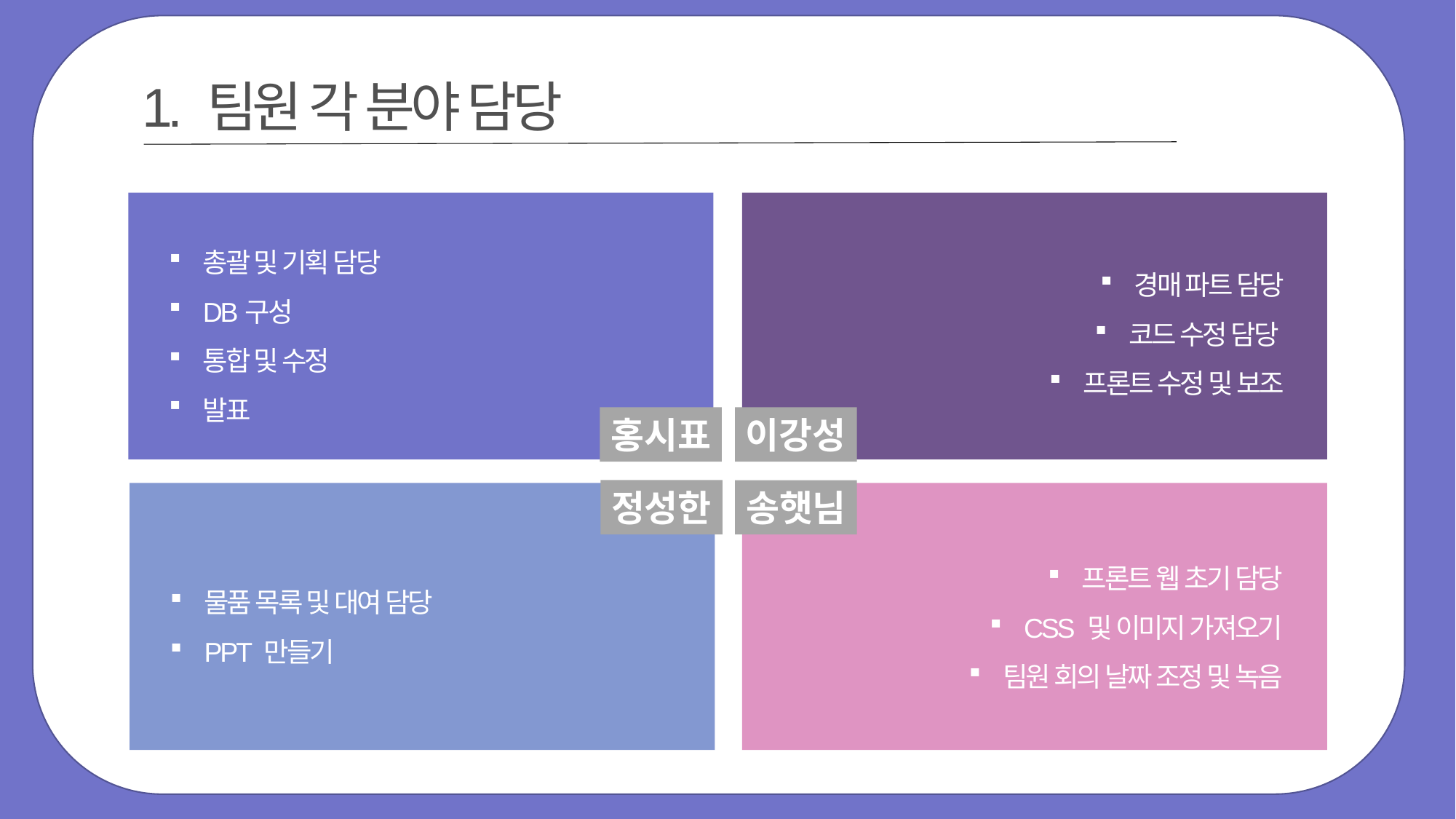

1. 팀원 각 분야 담당

총괄 및 기획 담당
DB구성
통합 및 수정
발표
경매 파트 담당
코드 수정 담당
프론트 수정 및 보조
이강성
홍시표
정성한
송햇님

프론트 웹 초기 담당
CSS 및 이미지 가져오기
팀원 회의 날짜 조정 및 녹음
물품 목록 및 대여 담당
PPT 만들기